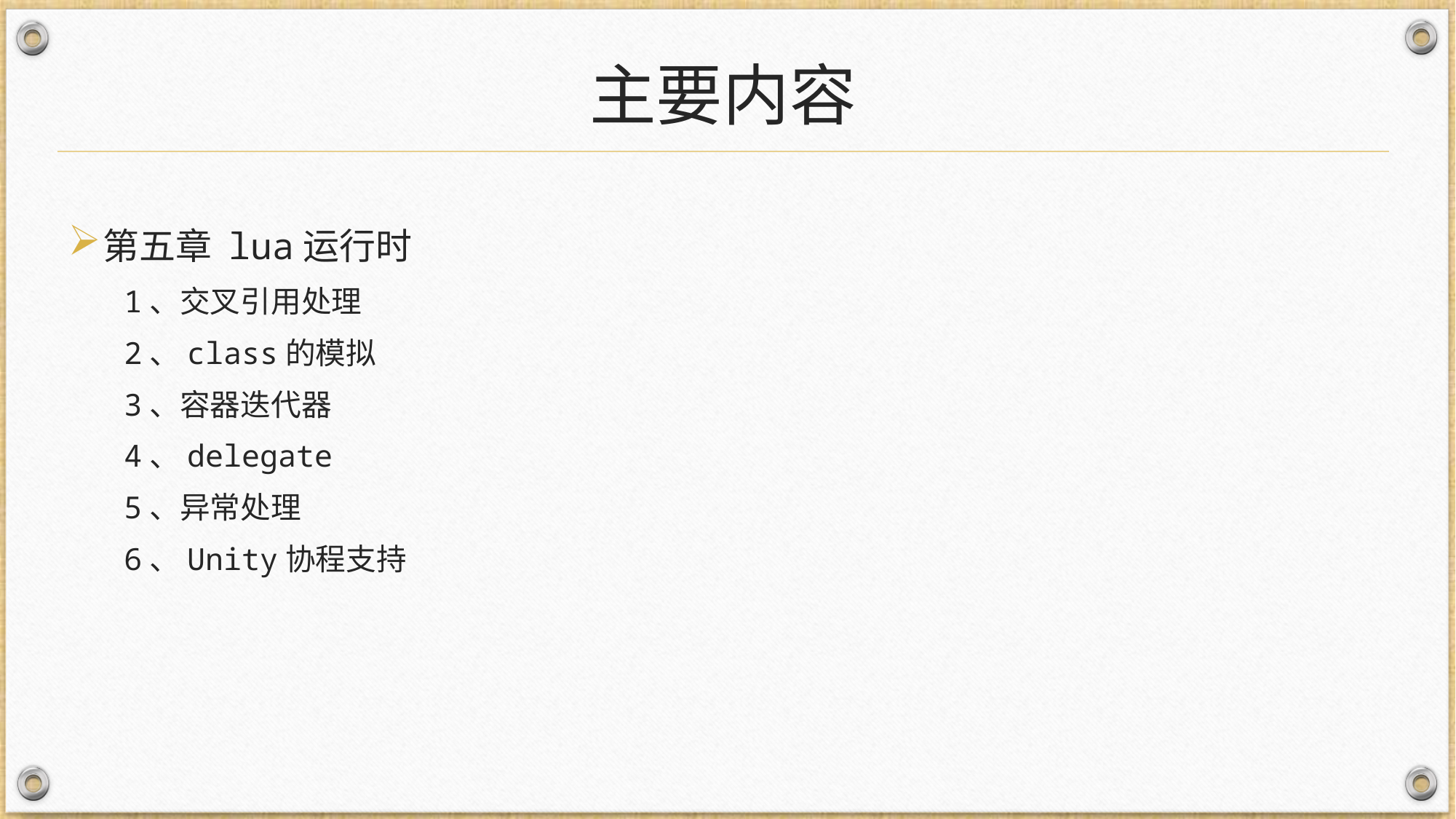

# 主要内容

第五章 lua运行时
1、交叉引用处理
2、class的模拟
3、容器迭代器
4、delegate
5、异常处理
6、Unity协程支持